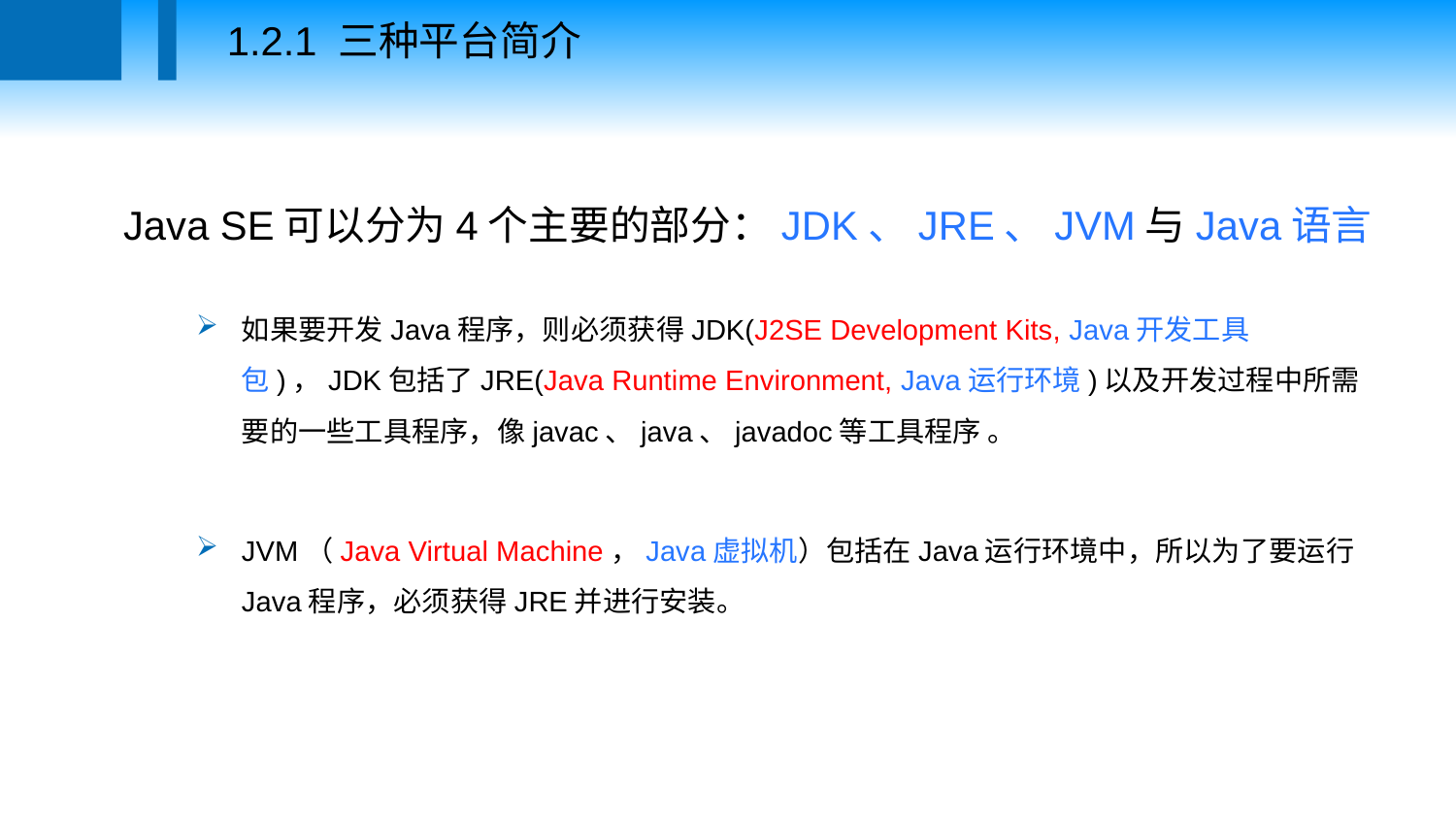

1.2.1 三种平台简介
Java SE可以分为4个主要的部分：JDK、JRE、JVM与Java语言

如果要开发Java程序，则必须获得JDK(J2SE Development Kits, Java开发工具包)，JDK包括了JRE(Java Runtime Environment, Java运行环境)以及开发过程中所需要的一些工具程序，像javac、java、javadoc等工具程序 。

JVM（Java Virtual Machine，Java虚拟机）包括在Java运行环境中，所以为了要运行Java程序，必须获得JRE并进行安装。